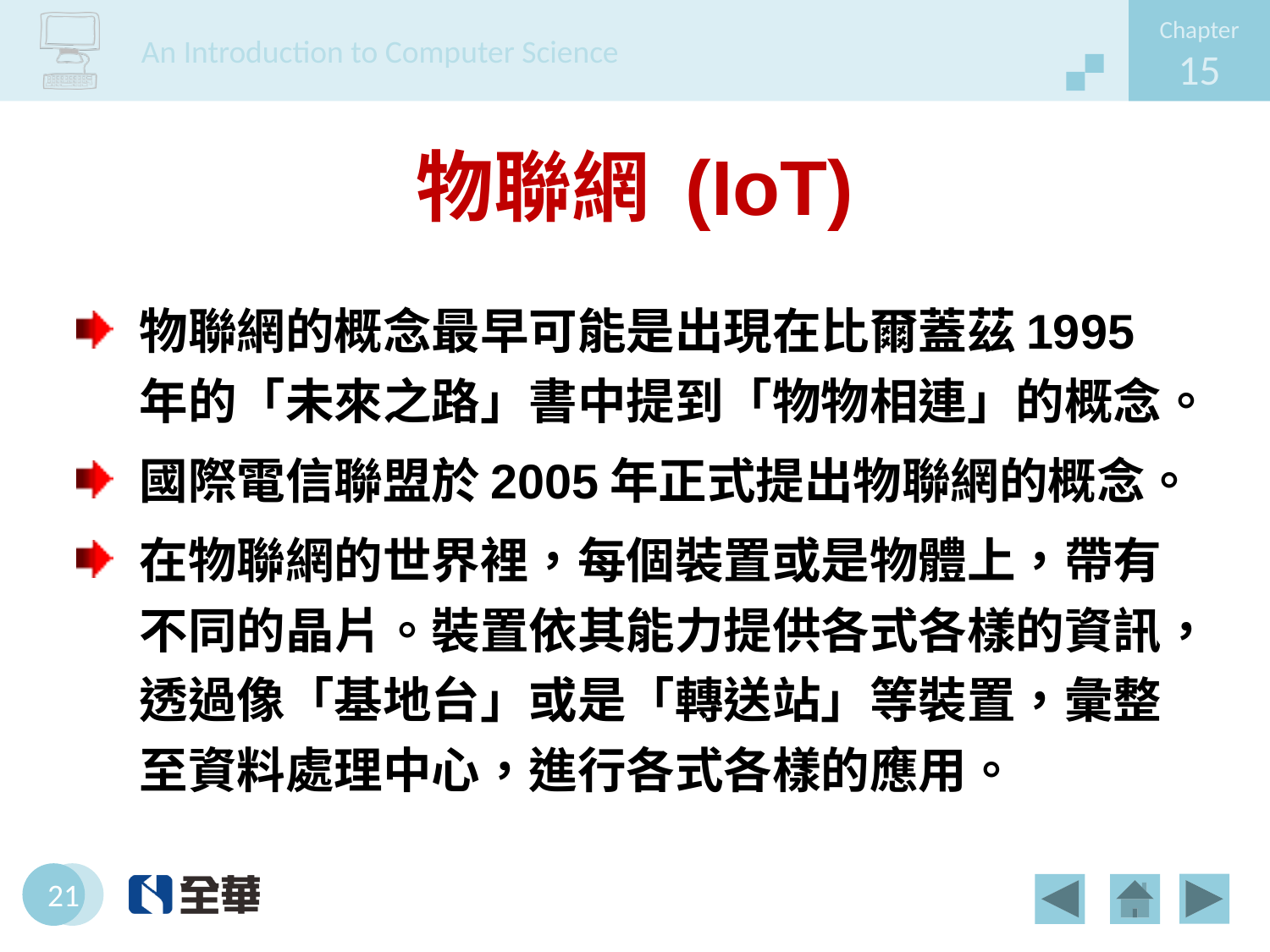

# 物聯網 (IoT)
物聯網的概念最早可能是出現在比爾蓋茲1995年的「未來之路」書中提到「物物相連」的概念。
國際電信聯盟於2005年正式提出物聯網的概念。
在物聯網的世界裡，每個裝置或是物體上，帶有不同的晶片。裝置依其能力提供各式各樣的資訊，透過像「基地台」或是「轉送站」等裝置，彙整至資料處理中心，進行各式各樣的應用。